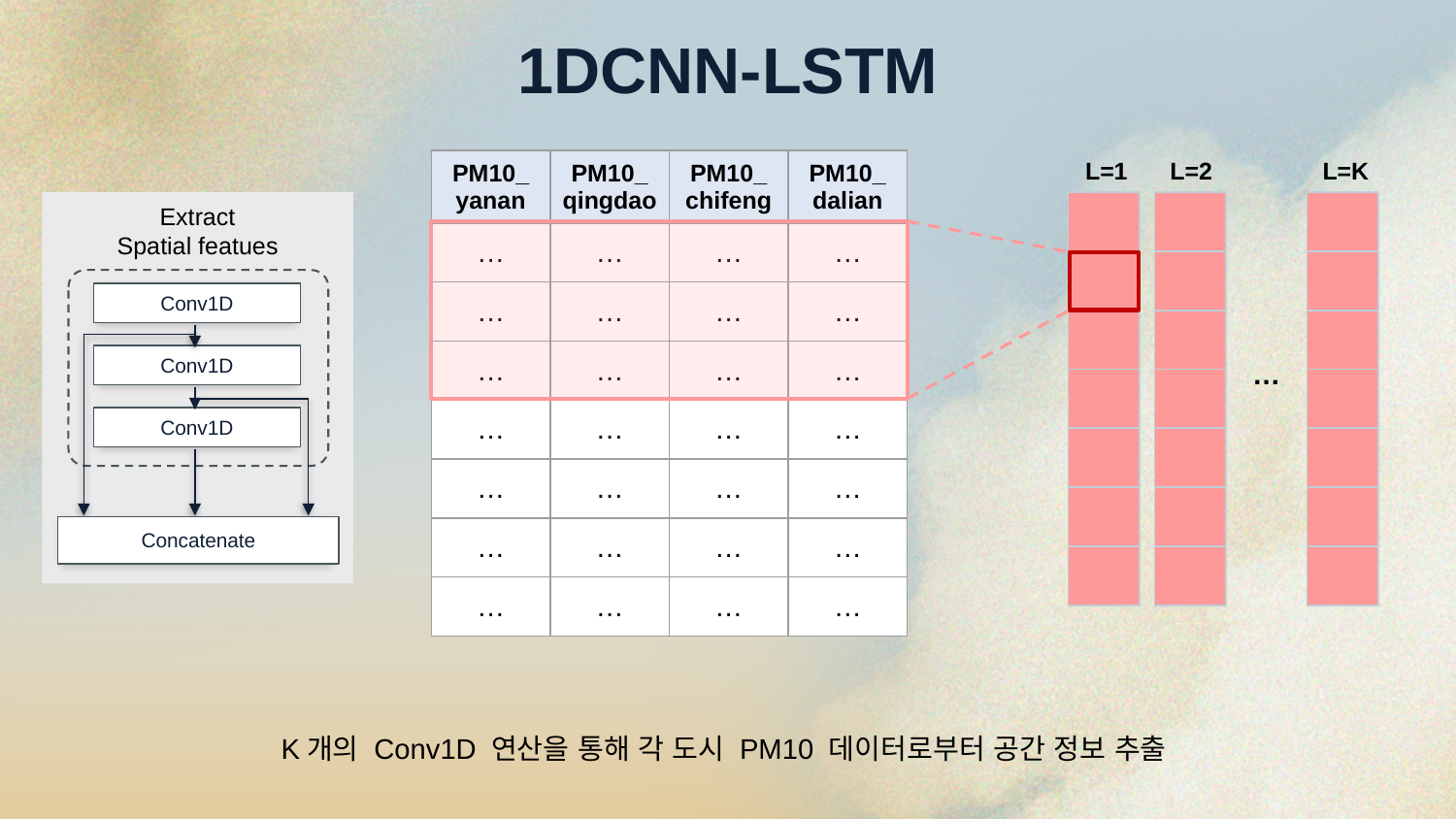

# 1DCNN-LSTM
L=1
L=2
L=K
| PM10\_ yanan | PM10\_ qingdao | PM10\_ chifeng | PM10\_ dalian |
| --- | --- | --- | --- |
| … | … | … | … |
| … | … | … | … |
| … | … | … | … |
| … | … | … | … |
| … | … | … | … |
| … | … | … | … |
| … | … | … | … |

|  |
| --- |
|  |
|  |
|  |
|  |
|  |
|  |
|  |
| --- |
|  |
|  |
|  |
|  |
|  |
|  |
|  |
| --- |
|  |
|  |
|  |
|  |
|  |
|  |
Extract
Spatial featues

Conv1D
Conv1D
…
Conv1D
Concatenate
K개의 Conv1D 연산을 통해 각 도시 PM10 데이터로부터 공간 정보 추출